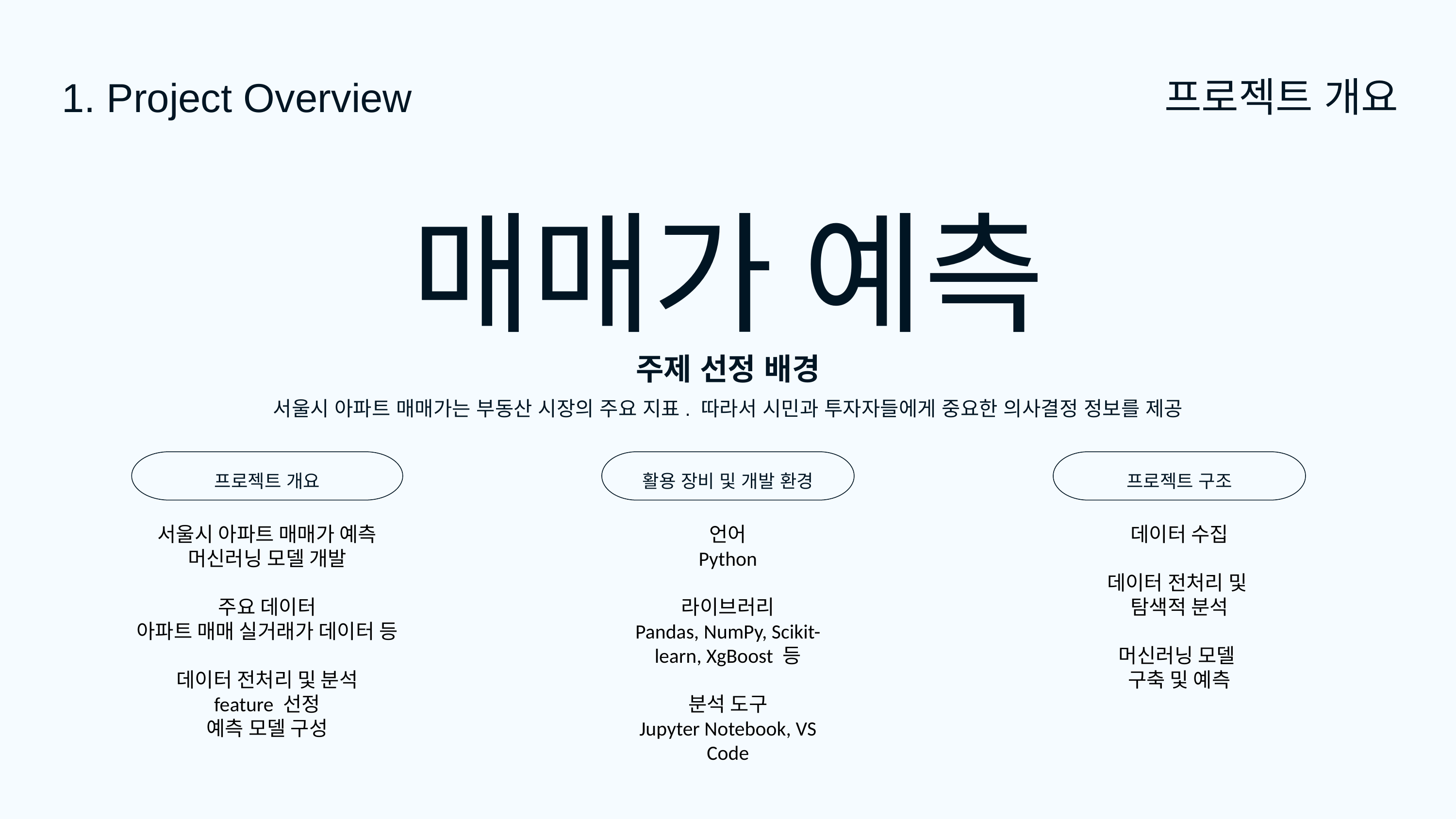

프로젝트 개요
1. Project Overview
매매가 예측
주제 선정 배경
서울시 아파트 매매가는 부동산 시장의 주요 지표. 따라서 시민과 투자자들에게 중요한 의사결정 정보를 제공

프로젝트 개요
활용 장비 및 개발 환경
프로젝트 구조
서울시 아파트 매매가 예측 머신러닝 모델 개발

주요 데이터
아파트 매매 실거래가 데이터 등

데이터 전처리 및 분석
feature 선정
예측 모델 구성
언어
Python

라이브러리
Pandas, NumPy, Scikit-learn, XgBoost 등

분석 도구
Jupyter Notebook, VS Code

데이터 수집

데이터 전처리 및
탐색적 분석

머신러닝 모델
구축 및 예측